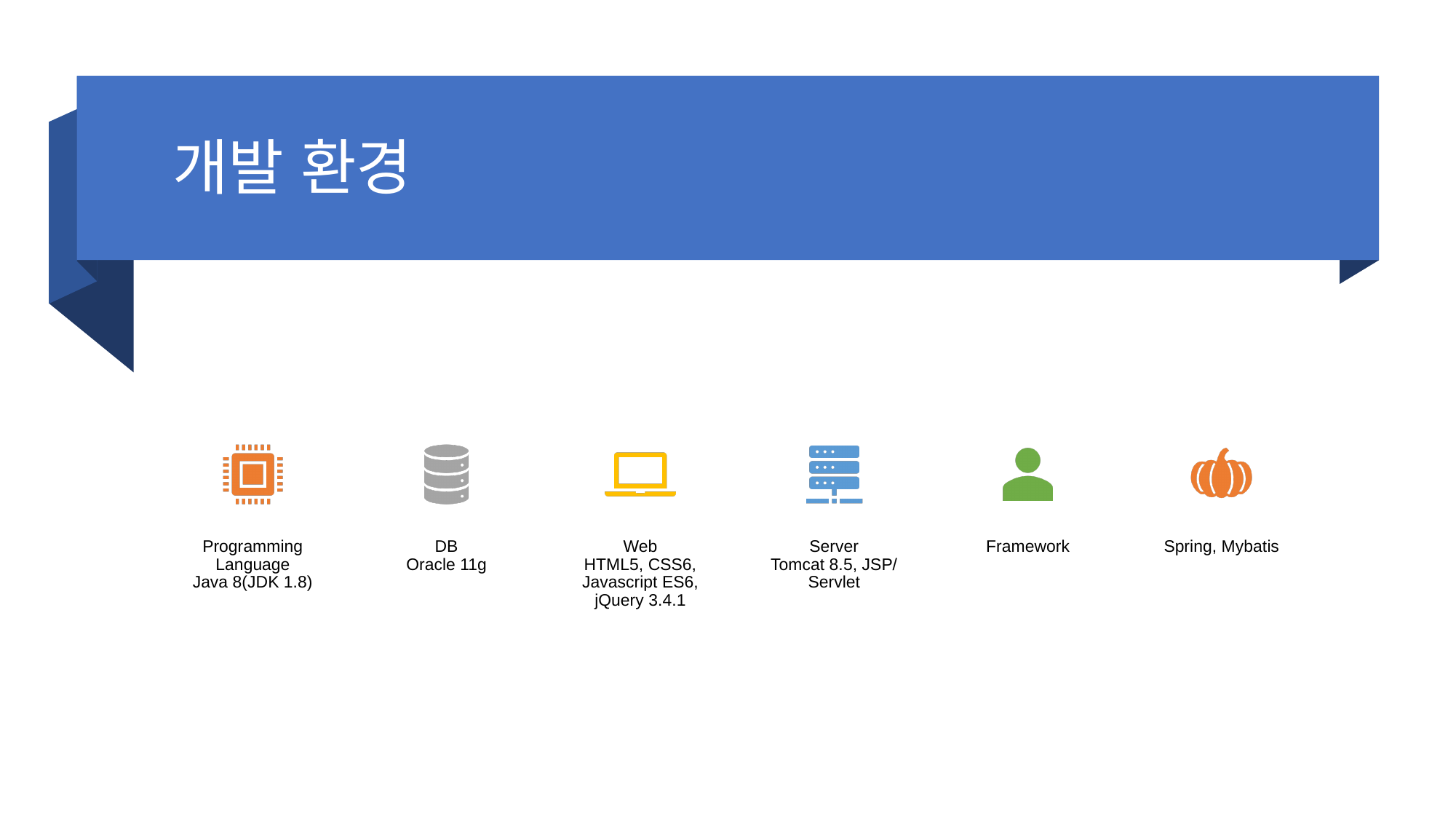

# 개발 환경
Programming Language
Java 8(JDK 1.8)
DB
Oracle 11g
Web
HTML5, CSS6, Javascript ES6, jQuery 3.4.1
Server
Tomcat 8.5, JSP/Servlet
Framework
Spring, Mybatis